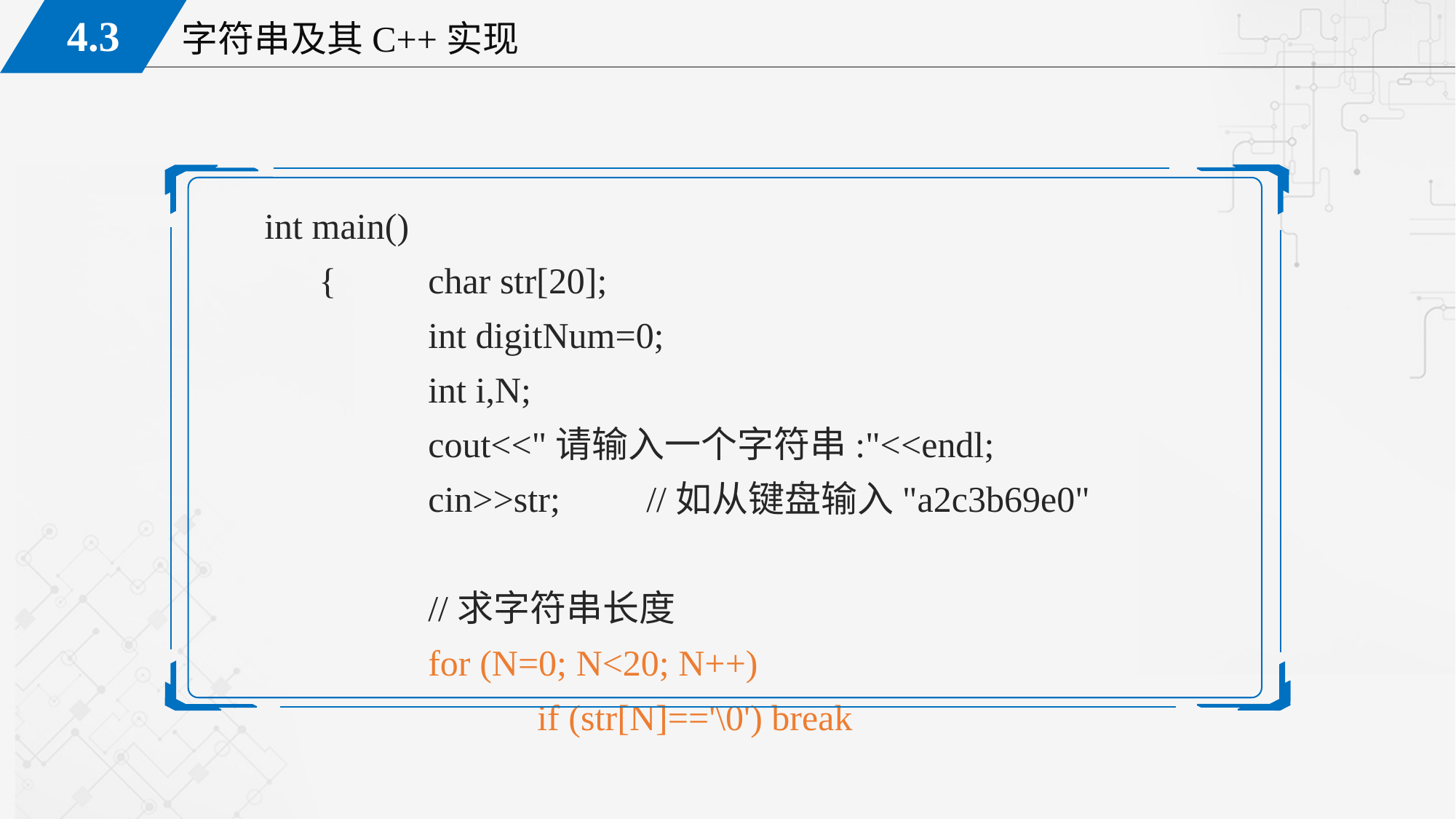

int main()
	{	char str[20];
		int digitNum=0;
		int i,N;
		cout<<"请输入一个字符串:"<<endl;
		cin>>str;	//如从键盘输入"a2c3b69e0"
                  //求字符串长度
		for (N=0; N<20; N++)
			if (str[N]=='\0') break